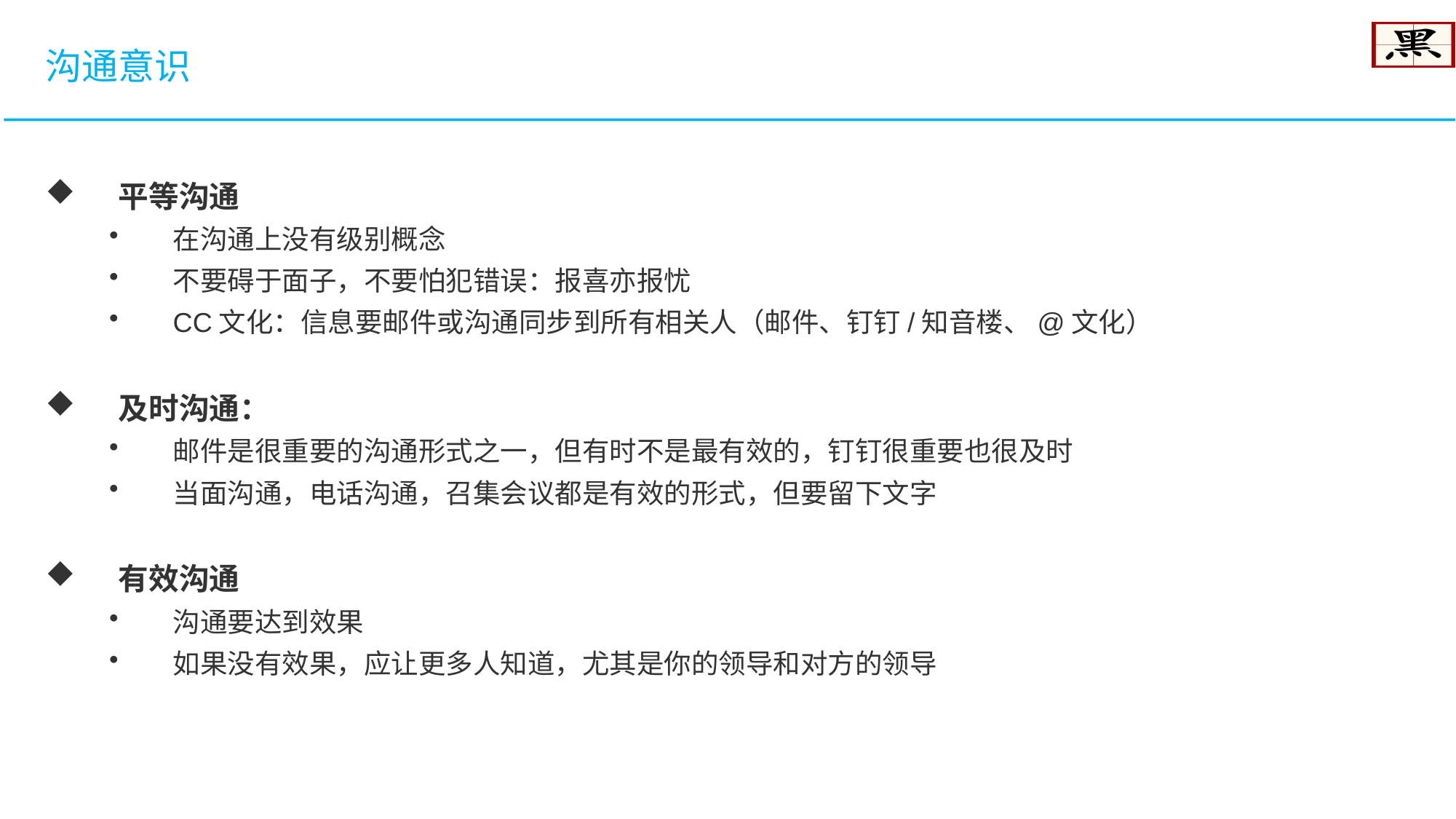

沟通意识
平等沟通
在沟通上没有级别概念
不要碍于面子，不要怕犯错误：报喜亦报忧
CC文化：信息要邮件或沟通同步到所有相关人（邮件、钉钉/知音楼、@文化）

及时沟通：
邮件是很重要的沟通形式之一，但有时不是最有效的，钉钉很重要也很及时
当面沟通，电话沟通，召集会议都是有效的形式，但要留下文字

有效沟通
沟通要达到效果
如果没有效果，应让更多人知道，尤其是你的领导和对方的领导